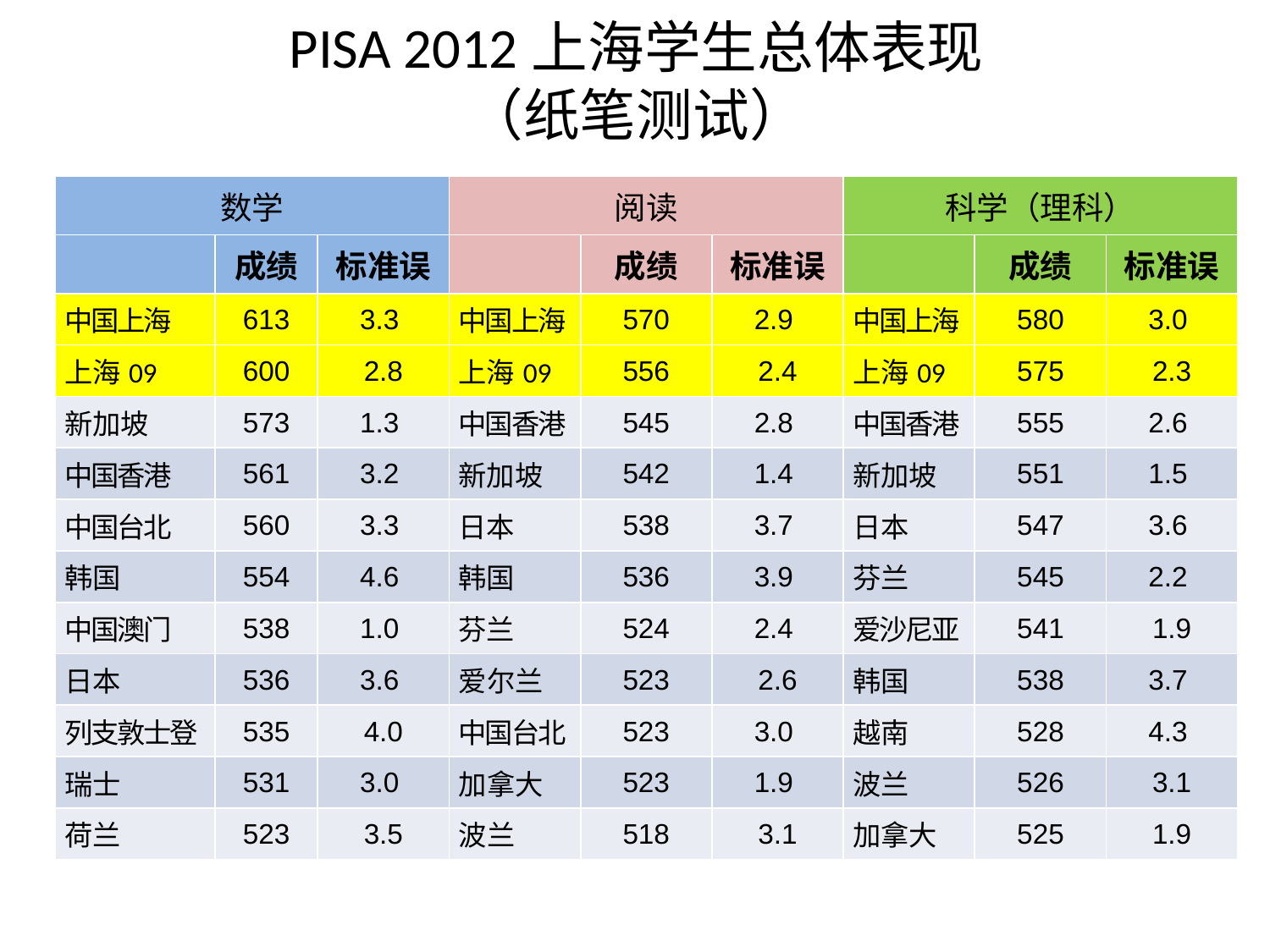

# PISA 2012上海学生总体表现 （纸笔测试）
| 数学 |  |  | 阅读 |  |  | 科学（理科） |  |  |
| --- | --- | --- | --- | --- | --- | --- | --- | --- |
|  | 成绩 | 标准误 |  | 成绩 | 标准误 |  | 成绩 | 标准误 |
| 中国上海 | 613 | 3.3 | 中国上海 | 570 | 2.9 | 中国上海 | 580 | 3.0 |
| 上海09 | 600 | 2.8 | 上海09 | 556 | 2.4 | 上海09 | 575 | 2.3 |
| 新加坡 | 573 | 1.3 | 中国香港 | 545 | 2.8 | 中国香港 | 555 | 2.6 |
| 中国香港 | 561 | 3.2 | 新加坡 | 542 | 1.4 | 新加坡 | 551 | 1.5 |
| 中国台北 | 560 | 3.3 | 日本 | 538 | 3.7 | 日本 | 547 | 3.6 |
| 韩国 | 554 | 4.6 | 韩国 | 536 | 3.9 | 芬兰 | 545 | 2.2 |
| 中国澳门 | 538 | 1.0 | 芬兰 | 524 | 2.4 | 爱沙尼亚 | 541 | 1.9 |
| 日本 | 536 | 3.6 | 爱尔兰 | 523 | 2.6 | 韩国 | 538 | 3.7 |
| 列支敦士登 | 535 | 4.0 | 中国台北 | 523 | 3.0 | 越南 | 528 | 4.3 |
| 瑞士 | 531 | 3.0 | 加拿大 | 523 | 1.9 | 波兰 | 526 | 3.1 |
| 荷兰 | 523 | 3.5 | 波兰 | 518 | 3.1 | 加拿大 | 525 | 1.9 |